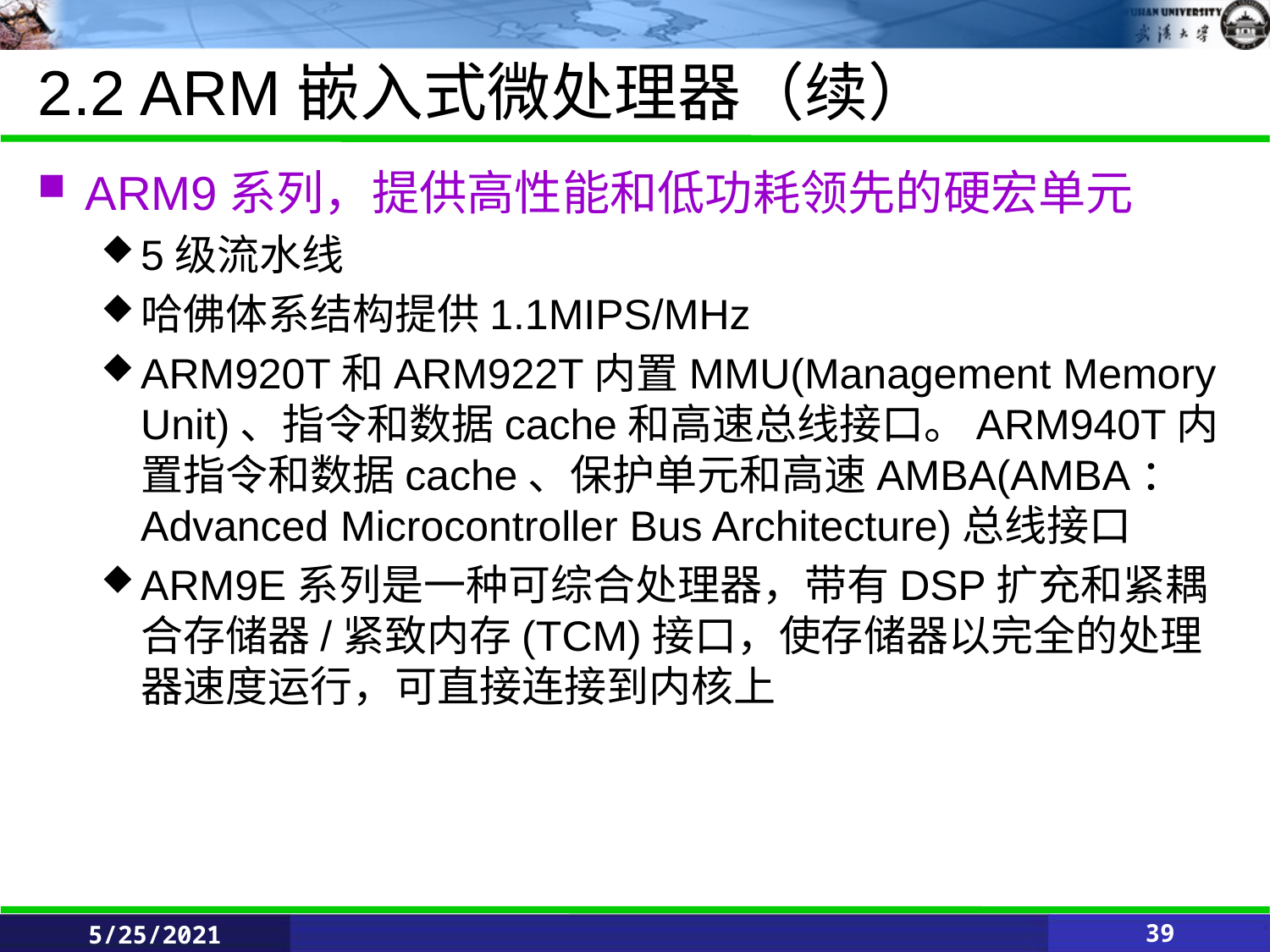

# 2.2 ARM嵌入式微处理器（续）
ARM9系列，提供高性能和低功耗领先的硬宏单元
5级流水线
哈佛体系结构提供1.1MIPS/MHz
ARM920T和ARM922T内置MMU(Management Memory Unit)、指令和数据cache和高速总线接口。ARM940T内置指令和数据cache、保护单元和高速AMBA(AMBA： Advanced Microcontroller Bus Architecture)总线接口
ARM9E系列是一种可综合处理器，带有DSP扩充和紧耦合存储器/紧致内存(TCM)接口，使存储器以完全的处理器速度运行，可直接连接到内核上
5/25/2021

39